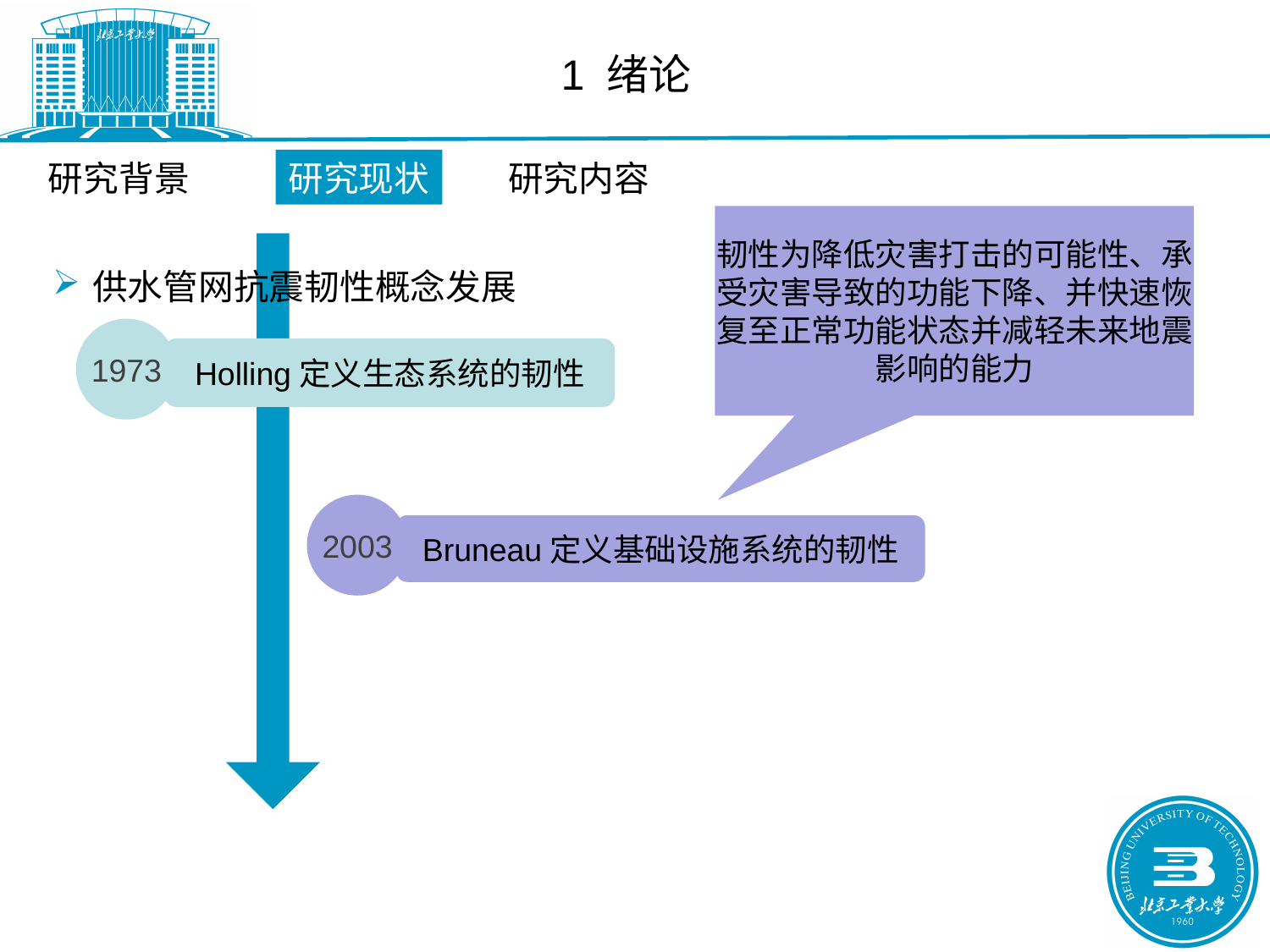

1 绪论
研究背景
研究现状
研究内容
韧性为降低灾害打击的可能性、承受灾害导致的功能下降、并快速恢复至正常功能状态并减轻未来地震影响的能力

供水管网抗震韧性概念发展
1973
Holling定义生态系统的韧性
2003
Bruneau定义基础设施系统的韧性